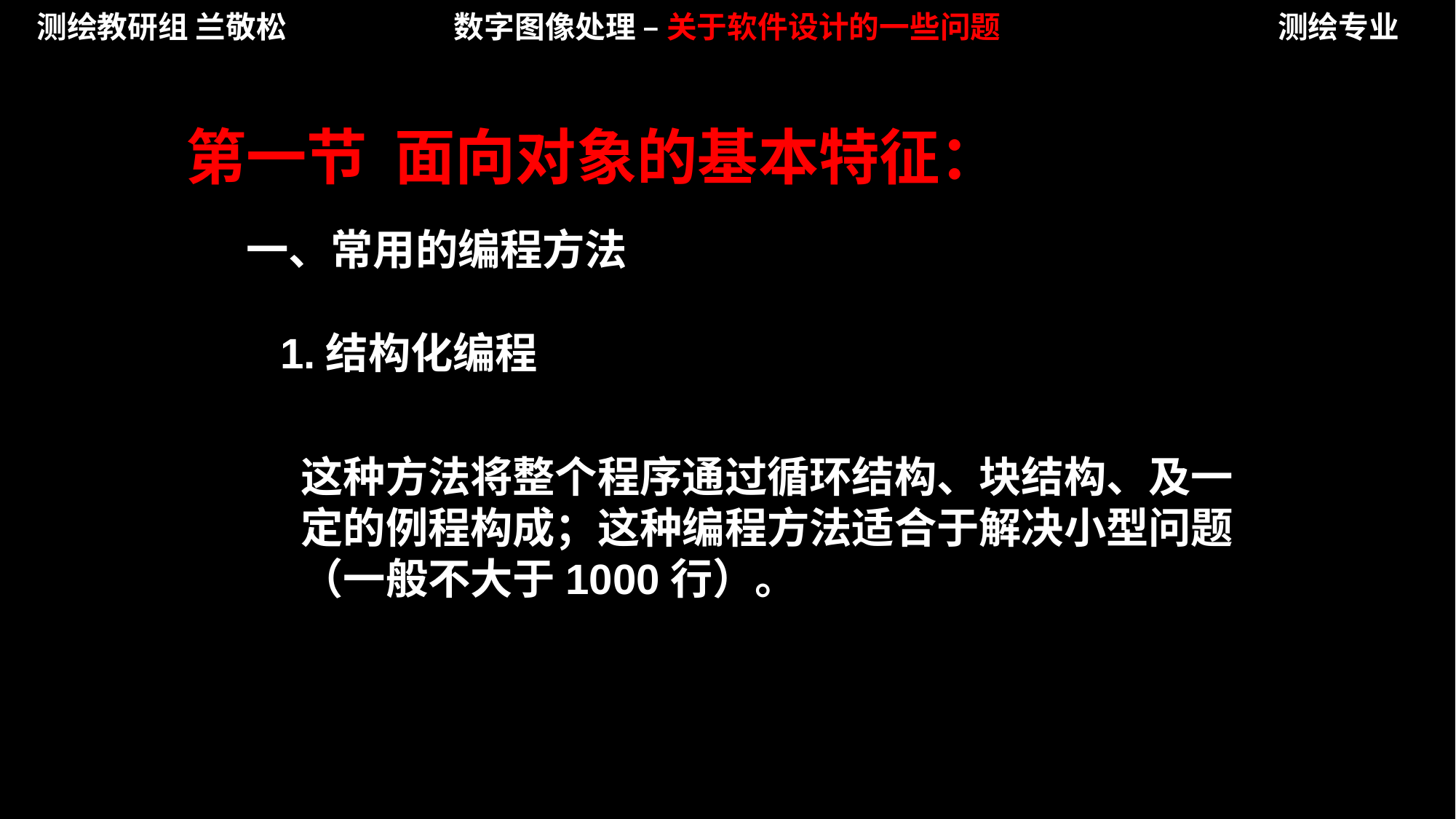

测绘教研组 兰敬松
数字图像处理 – 关于软件设计的一些问题
测绘专业
第一节  面向对象的基本特征：
一、常用的编程方法
1.结构化编程
这种方法将整个程序通过循环结构、块结构、及一定的例程构成；这种编程方法适合于解决小型问题（一般不大于1000行）。